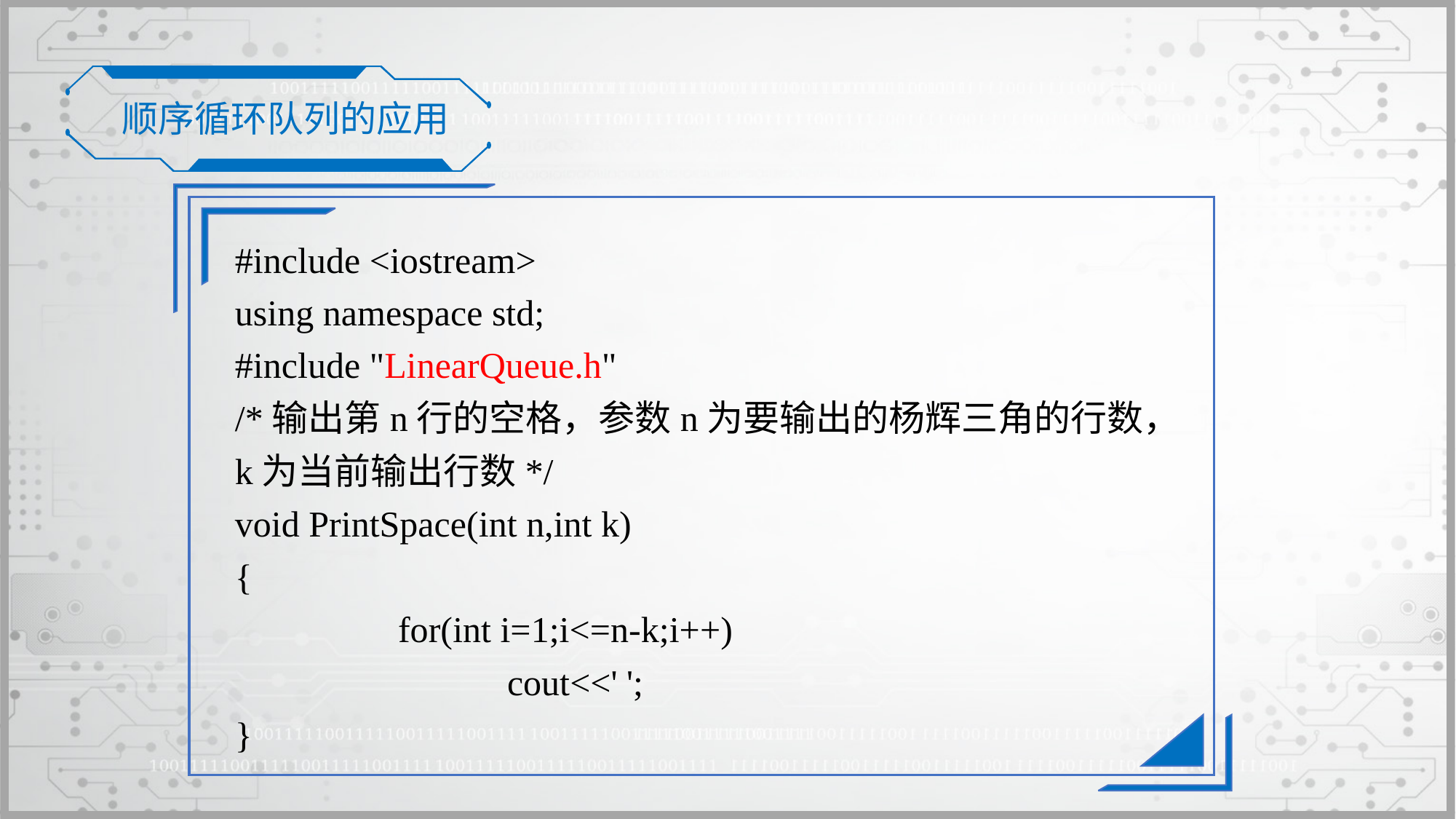

顺序循环队列的应用

#include <iostream>
using namespace std;
#include "LinearQueue.h"
/*输出第n行的空格，参数n为要输出的杨辉三角的行数，
k为当前输出行数*/
void PrintSpace(int n,int k)
{
		for(int i=1;i<=n-k;i++)
			cout<<' ';
}